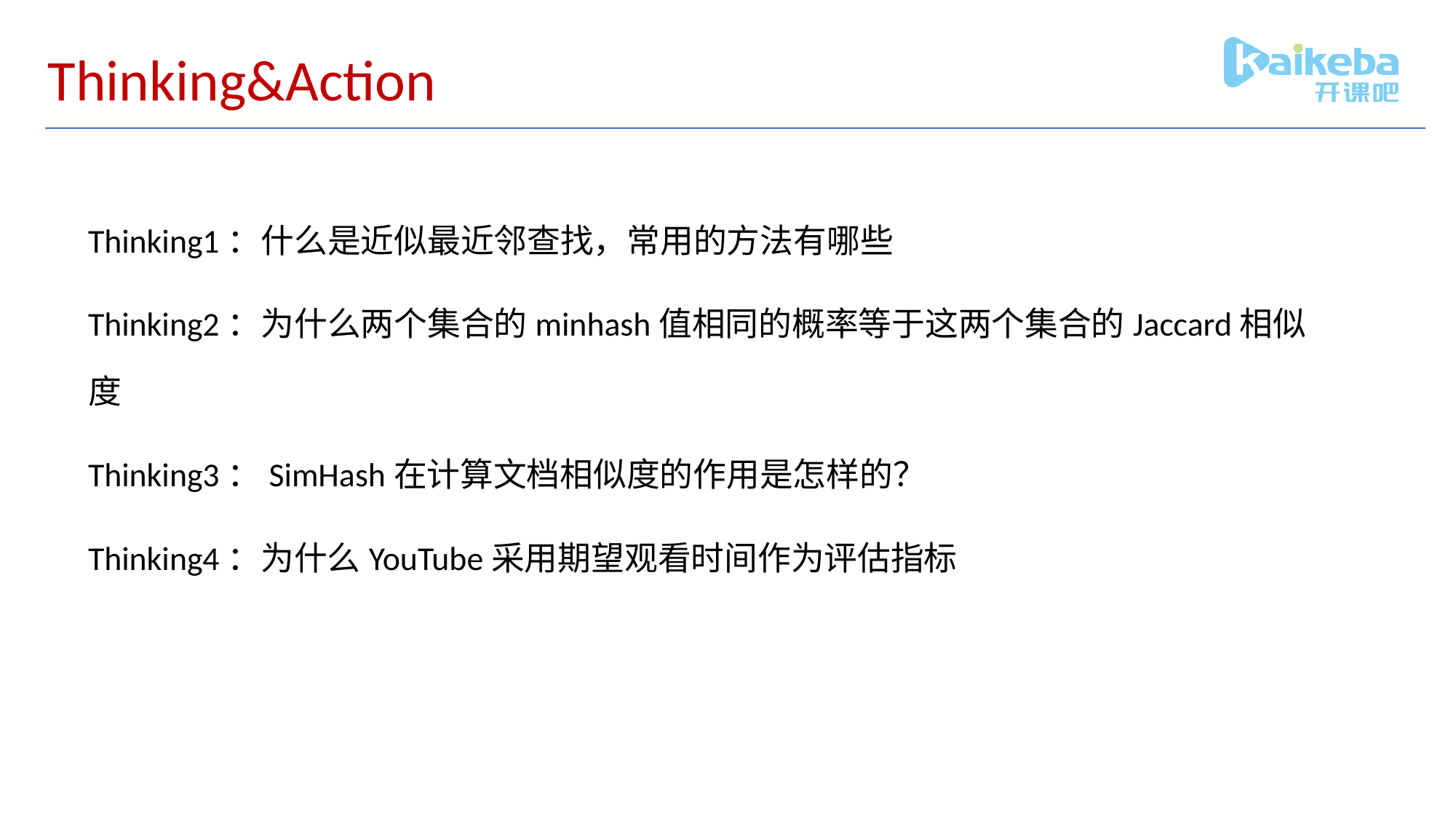

# Thinking&Action
Thinking1：什么是近似最近邻查找，常用的方法有哪些
Thinking2：为什么两个集合的minhash值相同的概率等于这两个集合的Jaccard相似度
Thinking3：SimHash在计算文档相似度的作用是怎样的？
Thinking4：为什么YouTube采用期望观看时间作为评估指标